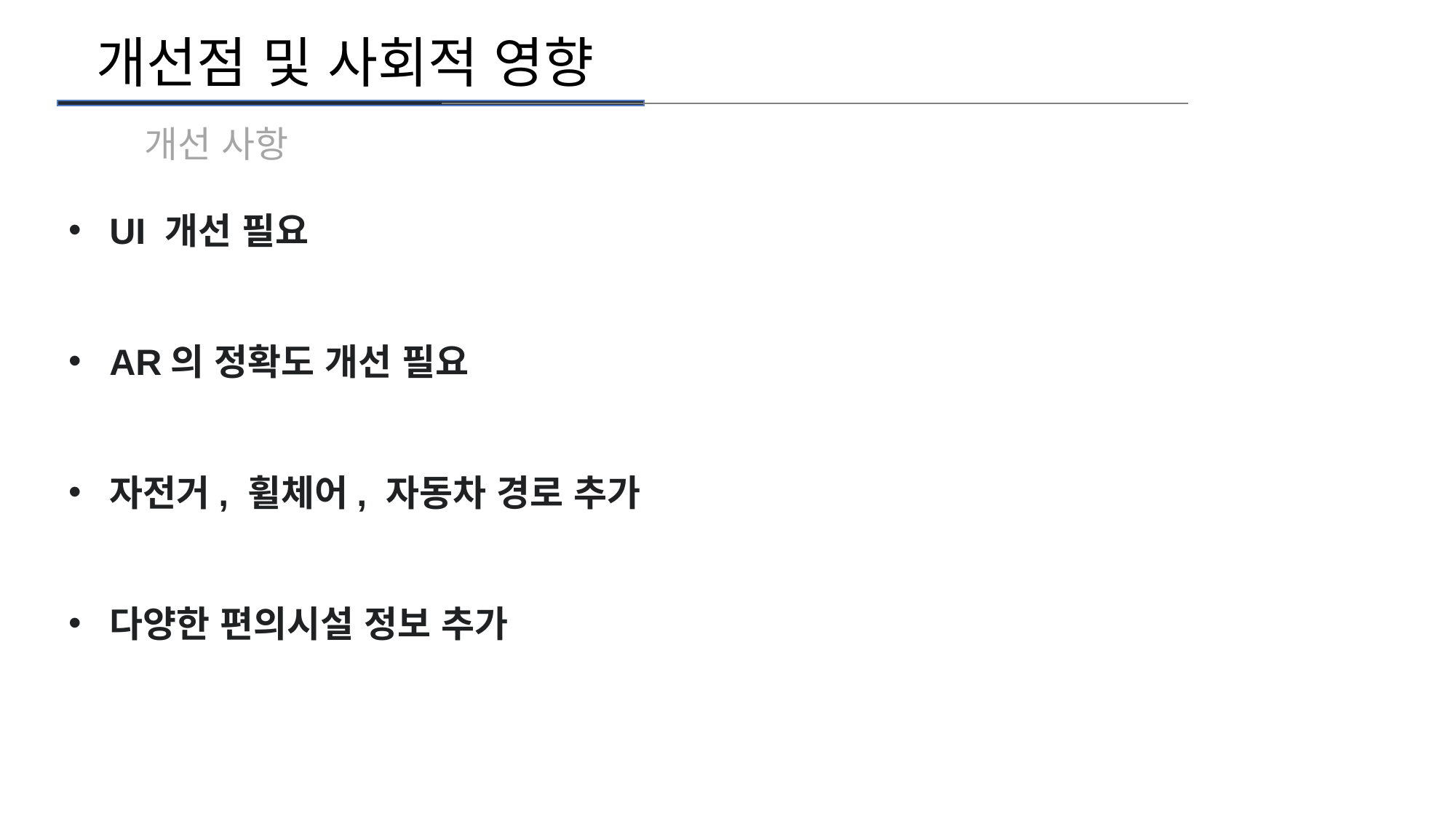

개선점 및 사회적 영향

개선 사항
UI 개선 필요

AR의 정확도 개선 필요

자전거, 휠체어, 자동차 경로 추가

다양한 편의시설 정보 추가